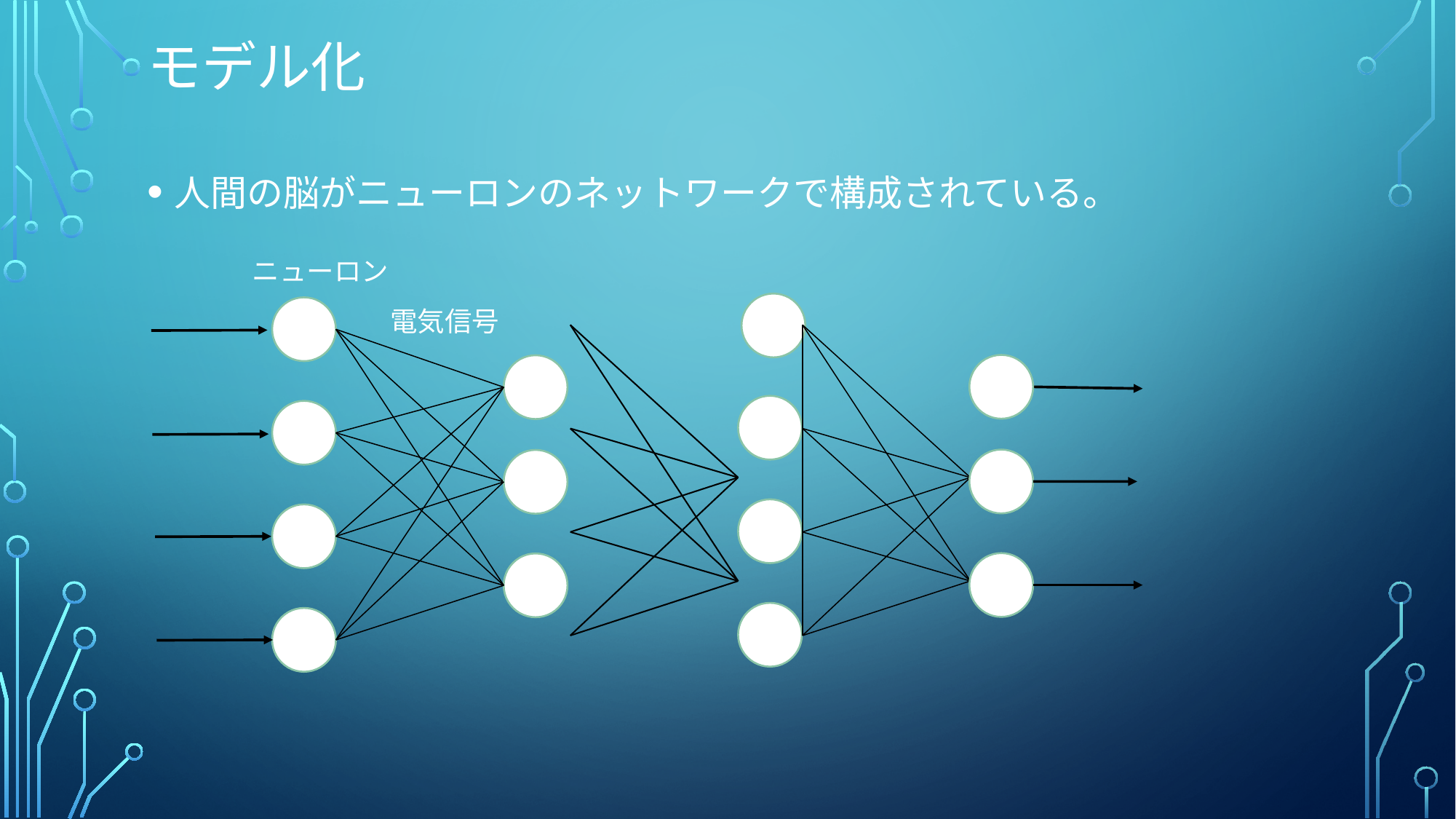

# モデル化
人間の脳がニューロンのネットワークで構成されている。
ニューロン

電気信号